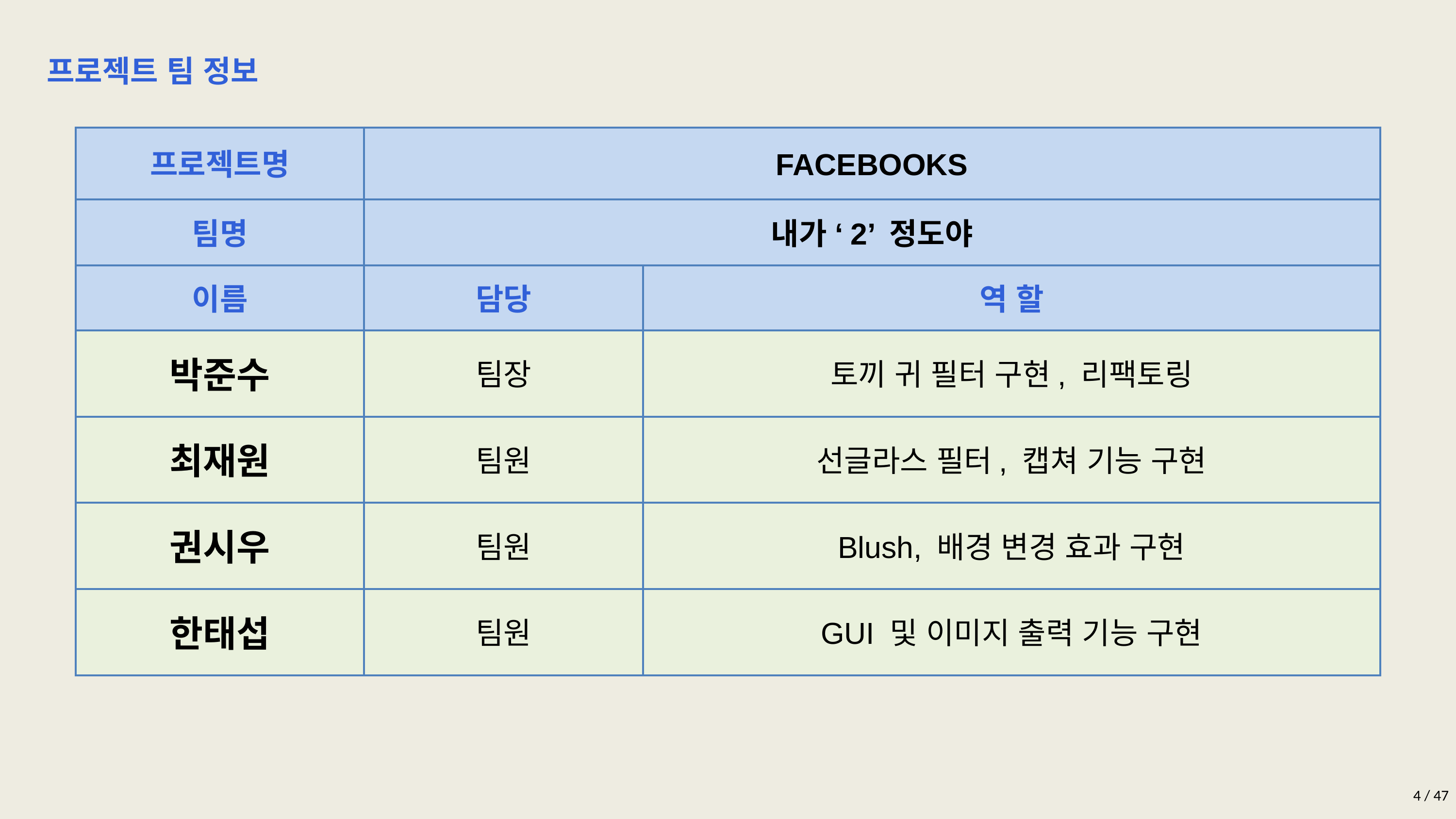

프로젝트 팀 정보
| 프로젝트명 | FACEBOOKS |  |
| --- | --- | --- |
| 팀명 | 내가 ‘2’ 정도야 |  |
| 이름 | 담당 | 역 할 |
| 박준수 | 팀장 | 토끼 귀 필터 구현, 리팩토링 |
| 최재원 | 팀원 | 선글라스 필터, 캡쳐 기능 구현 |
| 권시우 | 팀원 | Blush, 배경 변경 효과 구현 |
| 한태섭 | 팀원 | GUI 및 이미지 출력 기능 구현 |
4 / 47